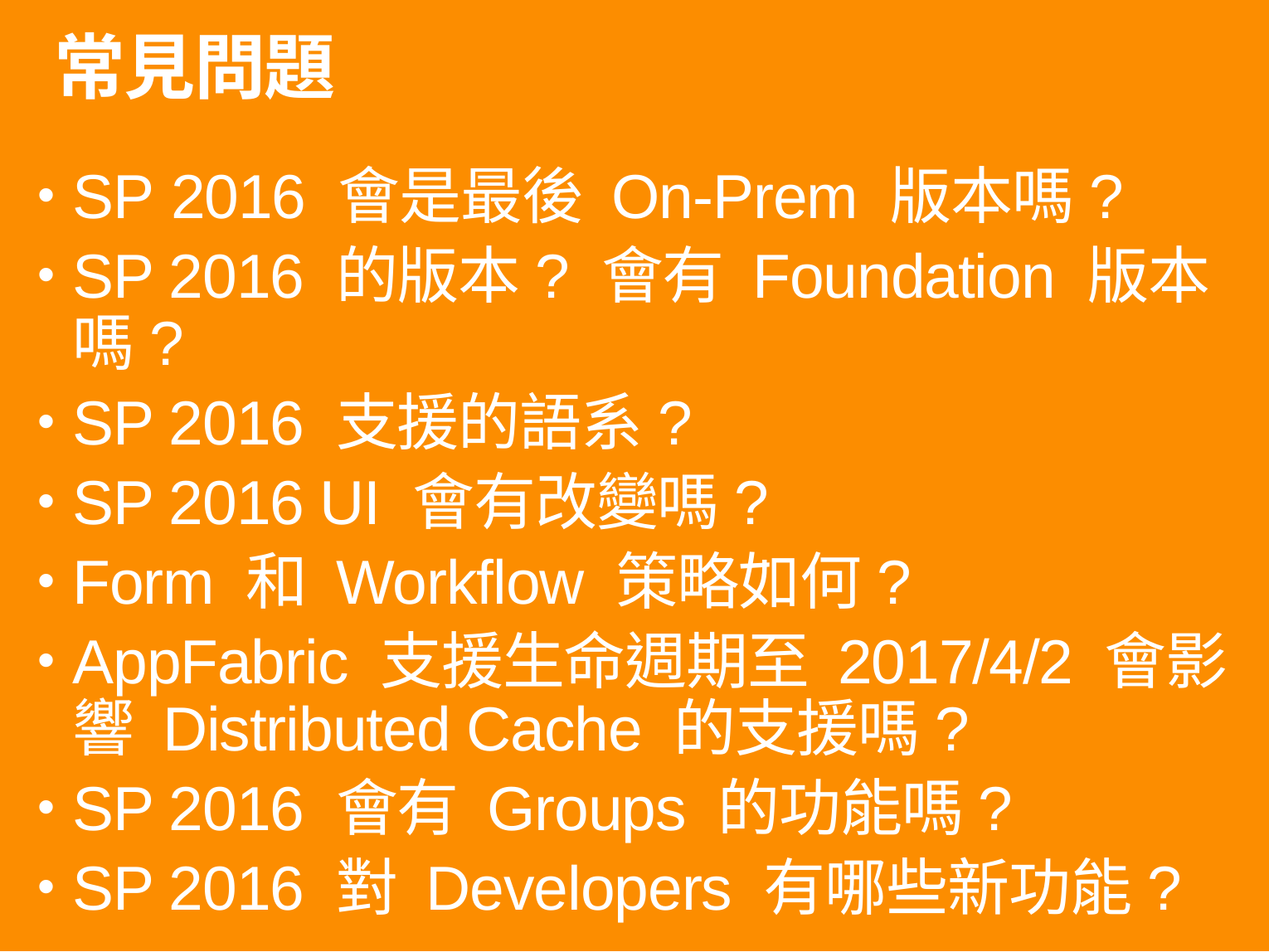

# 常見問題
SP 2016 會是最後 On-Prem 版本嗎?
SP 2016 的版本? 會有 Foundation 版本嗎?
SP 2016 支援的語系?
SP 2016 UI 會有改變嗎?
Form 和 Workflow 策略如何?
AppFabric 支援生命週期至 2017/4/2 會影響 Distributed Cache 的支援嗎?
SP 2016 會有 Groups 的功能嗎?
SP 2016 對 Developers 有哪些新功能?